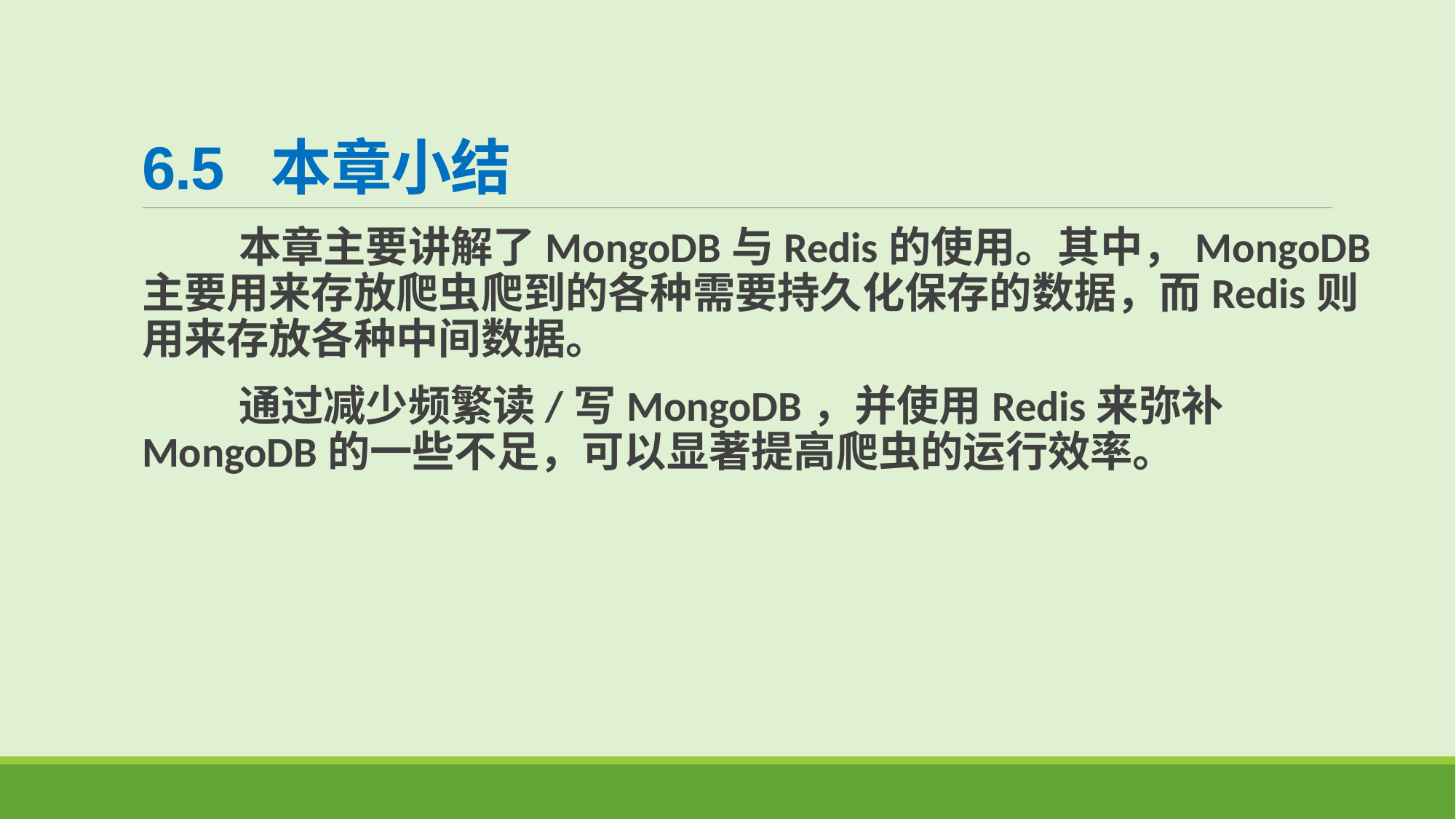

# 6.5  本章小结
         本章主要讲解了MongoDB与Redis的使用。其中，MongoDB主要用来存放爬虫爬到的各种需要持久化保存的数据，而Redis则用来存放各种中间数据。
         通过减少频繁读/写MongoDB，并使用Redis来弥补MongoDB的一些不足，可以显著提高爬虫的运行效率。